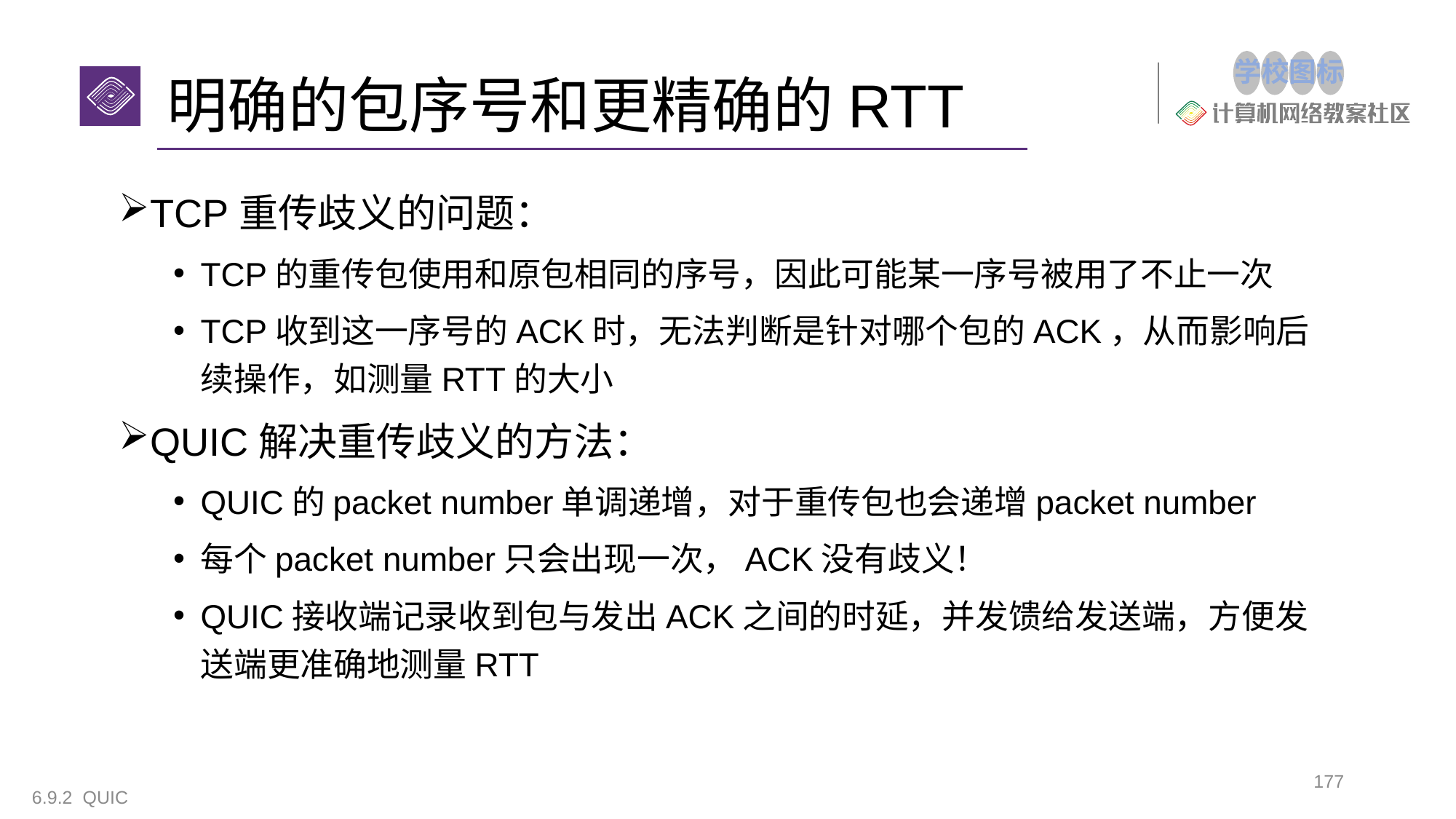

# 明确的包序号和更精确的RTT
TCP重传歧义的问题：
TCP的重传包使用和原包相同的序号，因此可能某一序号被用了不止一次
TCP收到这一序号的ACK时，无法判断是针对哪个包的ACK，从而影响后续操作，如测量RTT的大小
QUIC解决重传歧义的方法：
QUIC的packet number单调递增，对于重传包也会递增packet number
每个packet number只会出现一次，ACK没有歧义！
QUIC接收端记录收到包与发出ACK之间的时延，并发馈给发送端，方便发送端更准确地测量RTT

177
6.9.2  QUIC